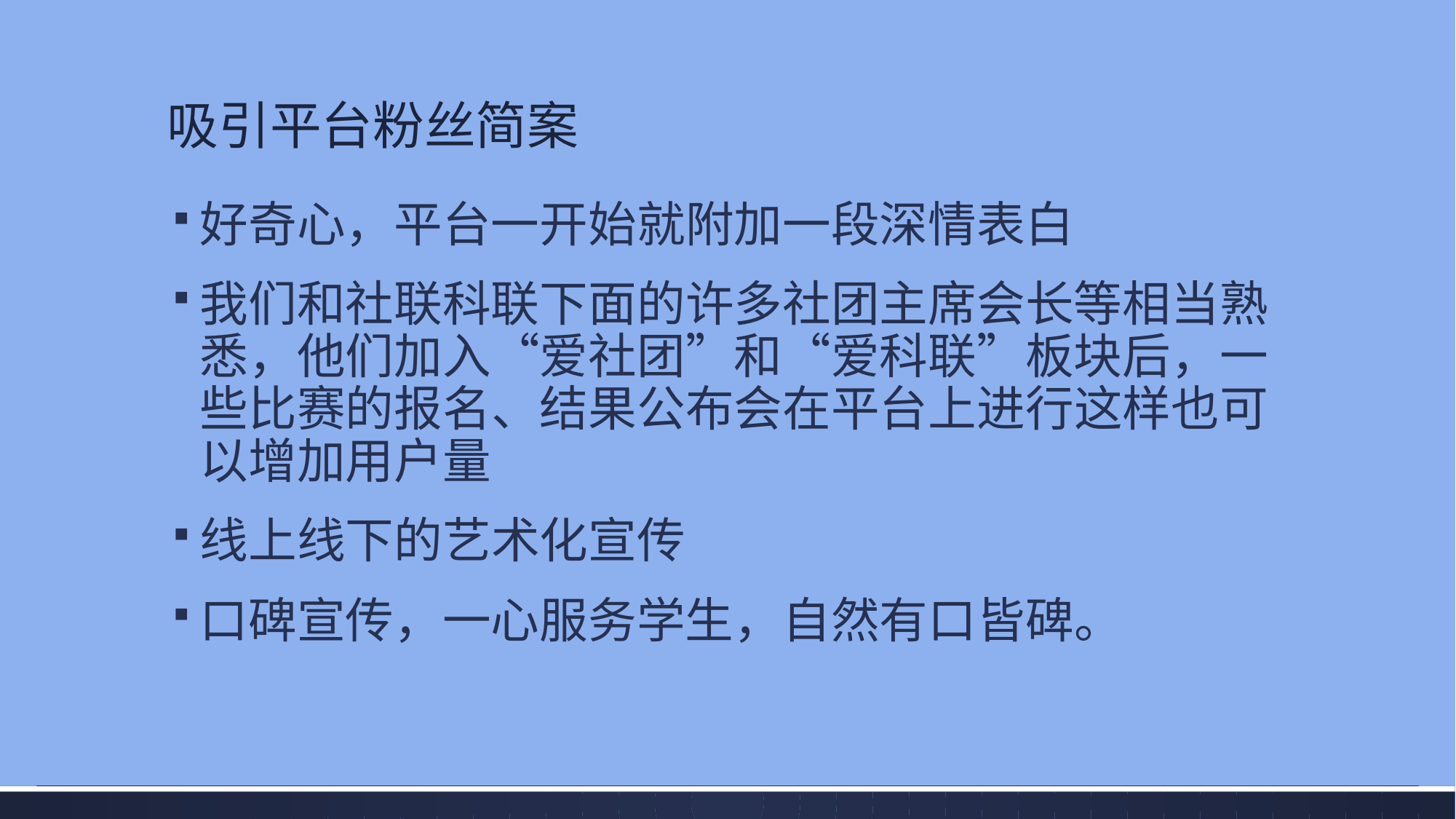

# 吸引平台粉丝简案
好奇心，平台一开始就附加一段深情表白
我们和社联科联下面的许多社团主席会长等相当熟悉，他们加入“爱社团”和“爱科联”板块后，一些比赛的报名、结果公布会在平台上进行这样也可以增加用户量
线上线下的艺术化宣传
口碑宣传，一心服务学生，自然有口皆碑。